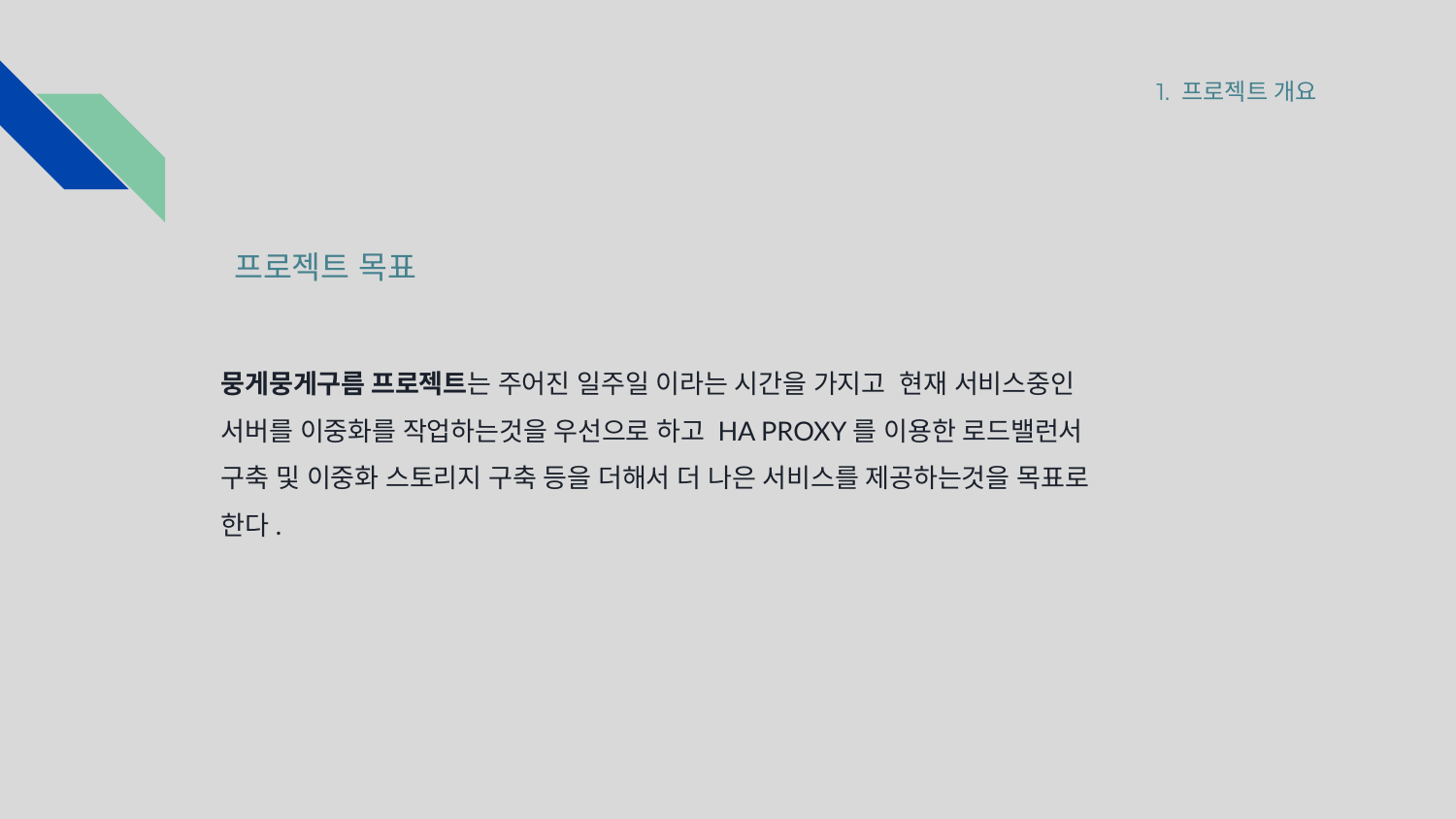

1. 프로젝트 개요
# 프로젝트 목표
뭉게뭉게구름 프로젝트는 주어진 일주일 이라는 시간을 가지고  현재 서비스중인 서버를 이중화를 작업하는것을 우선으로 하고 HA PROXY를 이용한 로드밸런서 구축 및 이중화 스토리지 구축 등을 더해서 더 나은 서비스를 제공하는것을 목표로 한다.